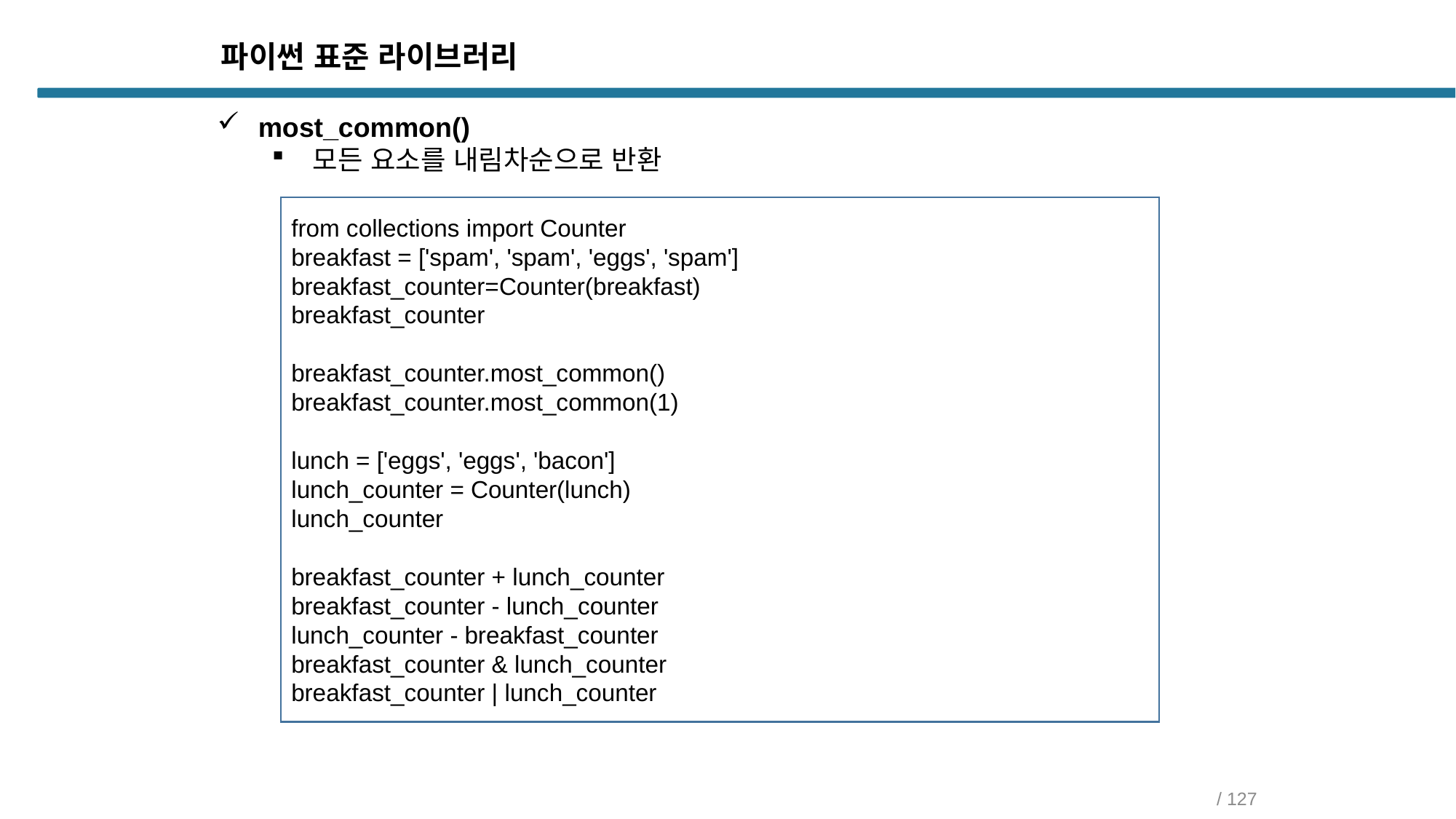

파이썬 표준 라이브러리
most_common()
모든 요소를 내림차순으로 반환
from collections import Counter
breakfast = ['spam', 'spam', 'eggs', 'spam']
breakfast_counter=Counter(breakfast)
breakfast_counter

breakfast_counter.most_common()
breakfast_counter.most_common(1)

lunch = ['eggs', 'eggs', 'bacon']
lunch_counter = Counter(lunch)
lunch_counter

breakfast_counter + lunch_counter
breakfast_counter - lunch_counter
lunch_counter - breakfast_counter
breakfast_counter & lunch_counter
breakfast_counter | lunch_counter
/ 127